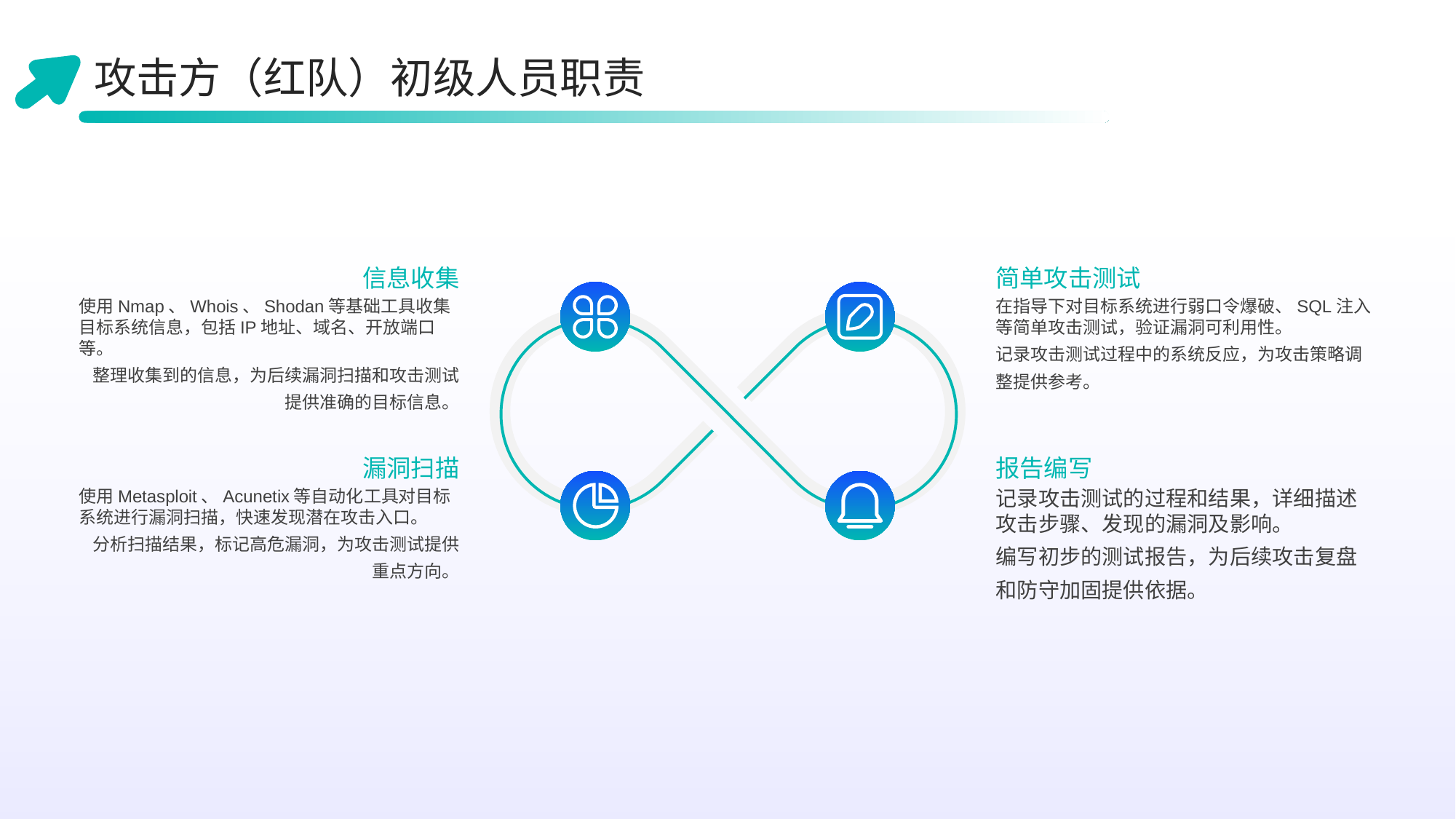

攻击方（红队）初级人员职责

简单攻击测试
信息收集

使用Nmap、Whois、Shodan等基础工具收集目标系统信息，包括IP地址、域名、开放端口等。
整理收集到的信息，为后续漏洞扫描和攻击测试提供准确的目标信息。
在指导下对目标系统进行弱口令爆破、SQL注入等简单攻击测试，验证漏洞可利用性。
记录攻击测试过程中的系统反应，为攻击策略调整提供参考。

报告编写
漏洞扫描

使用Metasploit、Acunetix等自动化工具对目标系统进行漏洞扫描，快速发现潜在攻击入口。
分析扫描结果，标记高危漏洞，为攻击测试提供重点方向。
记录攻击测试的过程和结果，详细描述攻击步骤、发现的漏洞及影响。
编写初步的测试报告，为后续攻击复盘和防守加固提供依据。